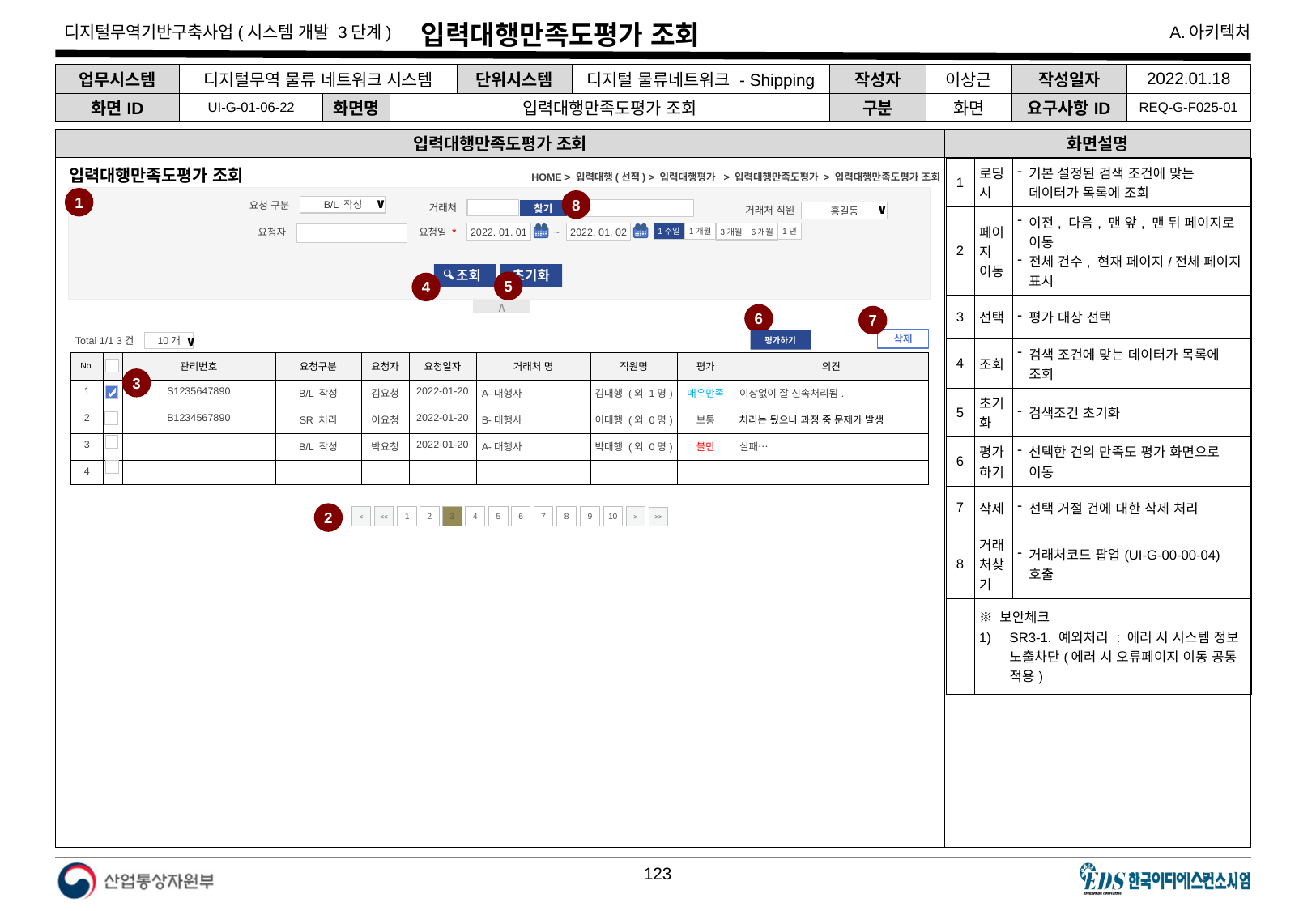

# 입력대행만족도평가 조회
| 업무시스템 | 디지털무역 물류 네트워크 시스템 |  |  | 단위시스템 | 디지털 물류네트워크 - Shipping | 작성자 | 이상근 | 작성일자 | 2022.01.18 |
| --- | --- | --- | --- | --- | --- | --- | --- | --- | --- |
| 화면ID | UI-G-01-06-22 | 화면명 | 입력대행만족도평가 조회 |  |  | 구분 | 화면 | 요구사항ID | REQ-G-F025-01 |
입력대행만족도평가 조회

화면설명

| 1 | 로딩 시 | 기본 설정된 검색 조건에 맞는 데이터가 목록에 조회 |
| --- | --- | --- |
| 2 | 페이지 이동 | 이전, 다음, 맨 앞, 맨 뒤 페이지로 이동 전체 건수, 현재 페이지/전체 페이지 표시 |
| 3 | 선택 | 평가 대상 선택 |
| 4 | 조회 | 검색 조건에 맞는 데이터가 목록에 조회 |
| 5 | 초기화 | 검색조건 초기화 |
| 6 | 평가하기 | 선택한 건의 만족도 평가 화면으로 이동 |
| 7 | 삭제 | 선택 거절 건에 대한 삭제 처리 |
| 8 | 거래처찾기 | 거래처코드 팝업(UI-G-00-00-04) 호출 |
|  | ※ 보안체크 SR3-1. 예외처리 : 에러 시 시스템 정보 노출차단(에러 시 오류페이지 이동 공통 적용) |  |
HOME > 입력대행(선적) > 입력대행평가  > 입력대행만족도평가 > 입력대행만족도평가 조회
입력대행만족도평가 조회

1
8
요청 구분
B/L 작성
∨
거래처

거래처 직원

찾기
홍길동
∨
요청일 *
요청자
1주일
1년
1개월
6개월
3개월
2022. 01. 02

2022. 01. 01

~

 조회

초기화
5
4
∧
6
7
삭제
Total 1/1 3건
10개
∨
평가하기
| No. |  | 관리번호 | 요청구분 | 요청자 | 요청일자 | 거래처 명 | 직원명 | 평가 | 의견 |
| --- | --- | --- | --- | --- | --- | --- | --- | --- | --- |
| 1 |  | S1235647890 | B/L 작성 | 김요청 | 2022-01-20 | A-대행사 | 김대행 (외 1명) | 매우만족 | 이상없이 잘 신속처리됨. |
| 2 |  | B1234567890 | SR 처리 | 이요청 | 2022-01-20 | B-대행사 | 이대행 (외 0명) | 보통 | 처리는 됬으나 과정 중 문제가 발생 |
| 3 |  |  | B/L 작성 | 박요청 | 2022-01-20 | A-대행사 | 박대행 (외 0명) | 불만 | 실패… |
| 4 |  |  |  |  |  |  |  |  |  |

3

2
<
<<
1
2
3
4
5
6
7
8
9
10
>
>>